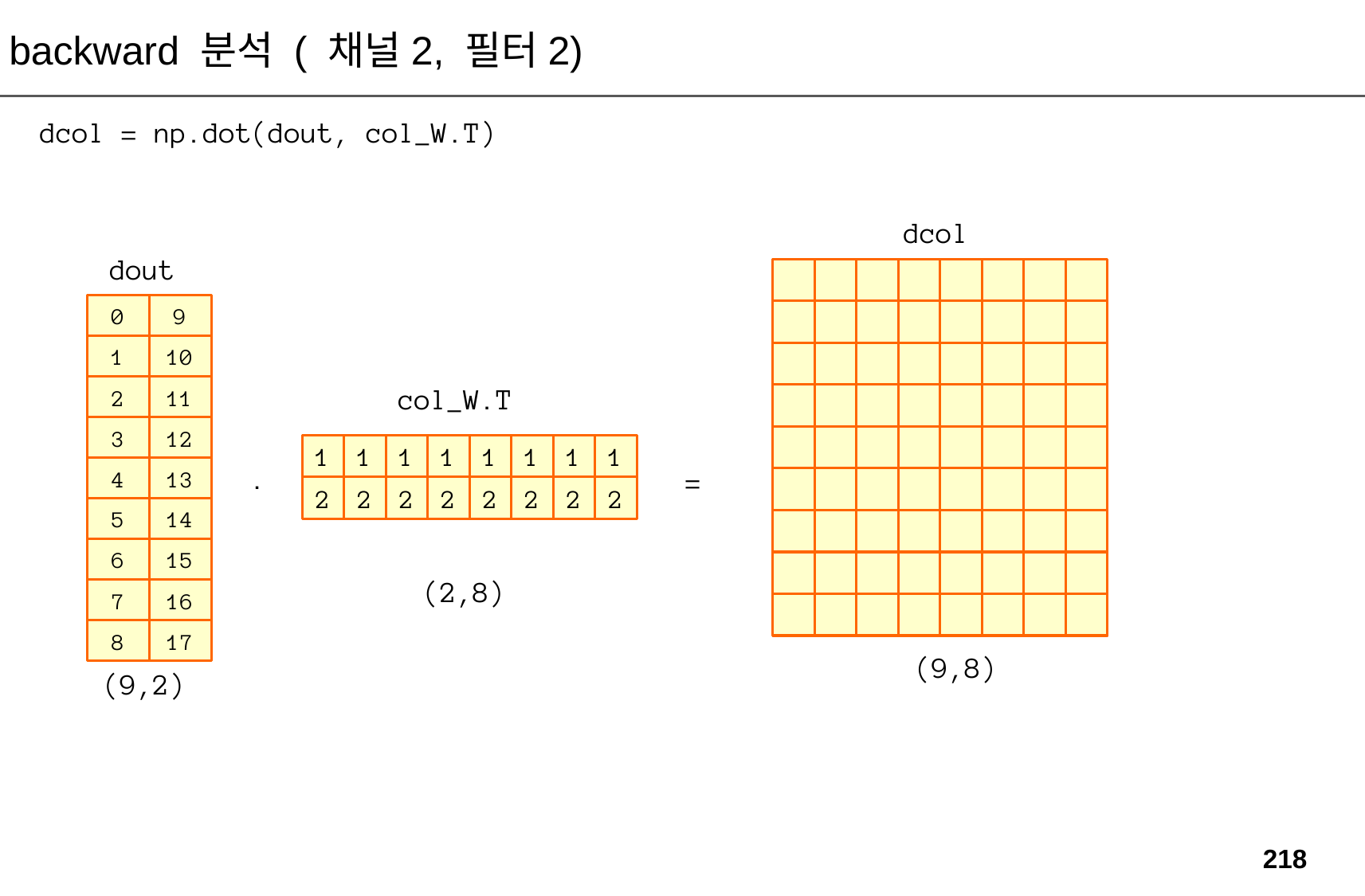

backward 분석 ( 채널2, 필터2)
dcol = np.dot(dout, col_W.T)
dcol
dout

0
9

1
10

col_W.T
2
11

3
12

1
1
1
1
1
1
1
1
.
=
4
13

2
2
2
2
2
2
2
2
5
14

6
15

(2,8)
7
16

8
17
(9,8)
(9,2)